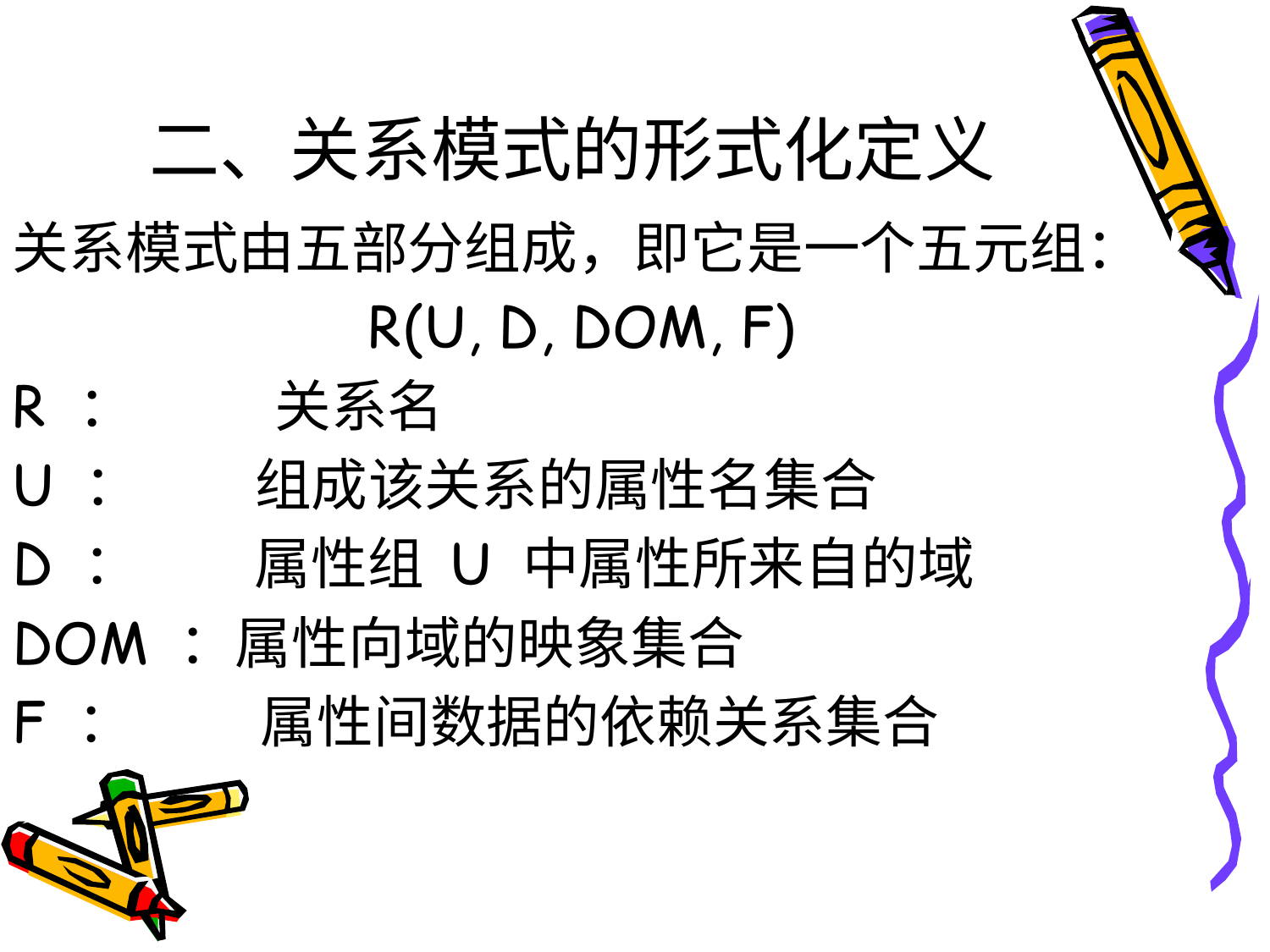

# 二、关系模式的形式化定义
关系模式由五部分组成，即它是一个五元组：
                     R(U, D, DOM, F)
R ：           关系名
U ：         组成该关系的属性名集合
D ：         属性组 U 中属性所来自的域
DOM ：属性向域的映象集合
F ：          属性间数据的依赖关系集合